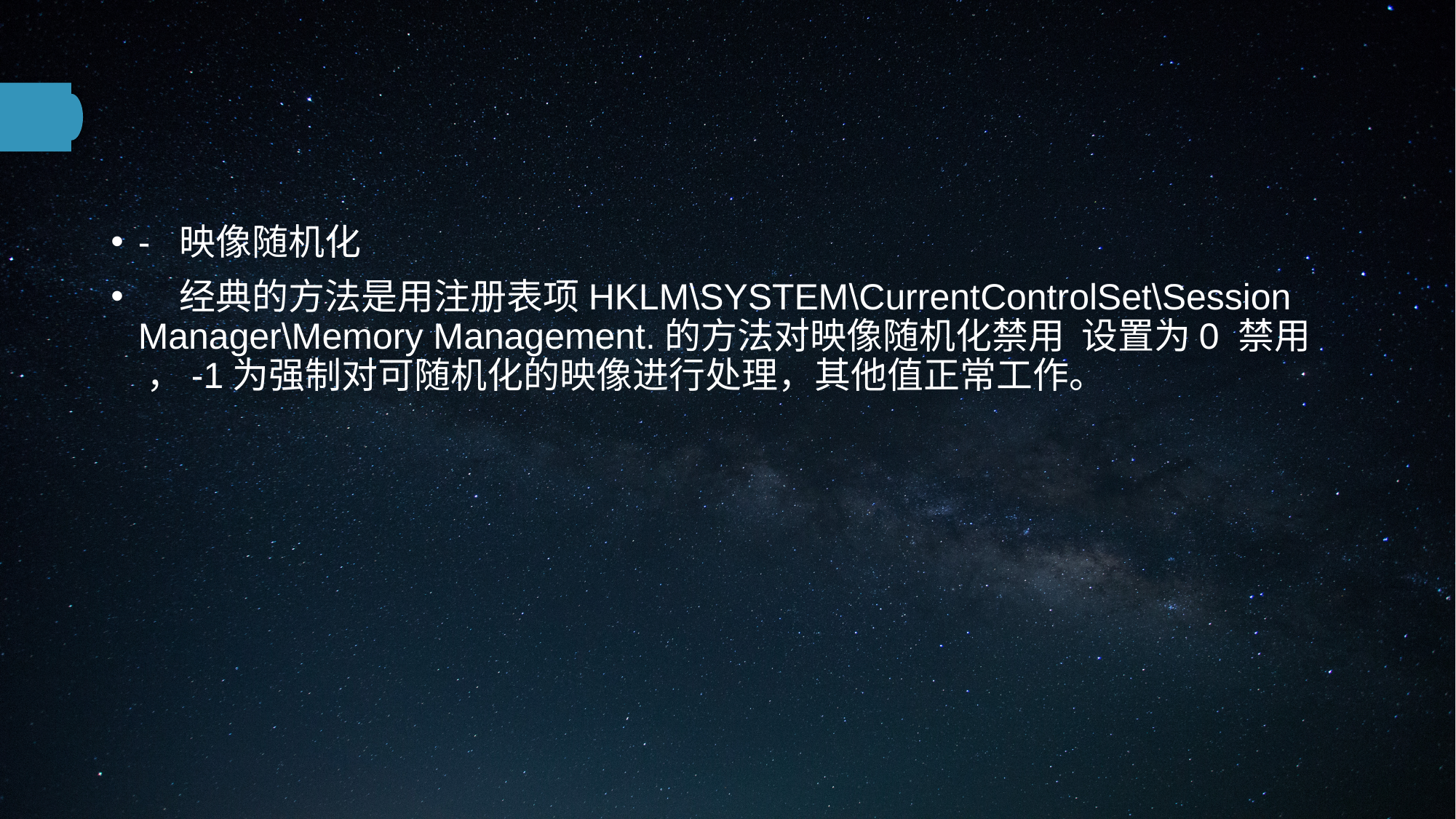

#
-  映像随机化
    经典的方法是用注册表项HKLM\SYSTEM\CurrentControlSet\Session Manager\Memory Management.的方法对映像随机化禁用  设置为0 禁用 ，-1为强制对可随机化的映像进行处理，其他值正常工作。